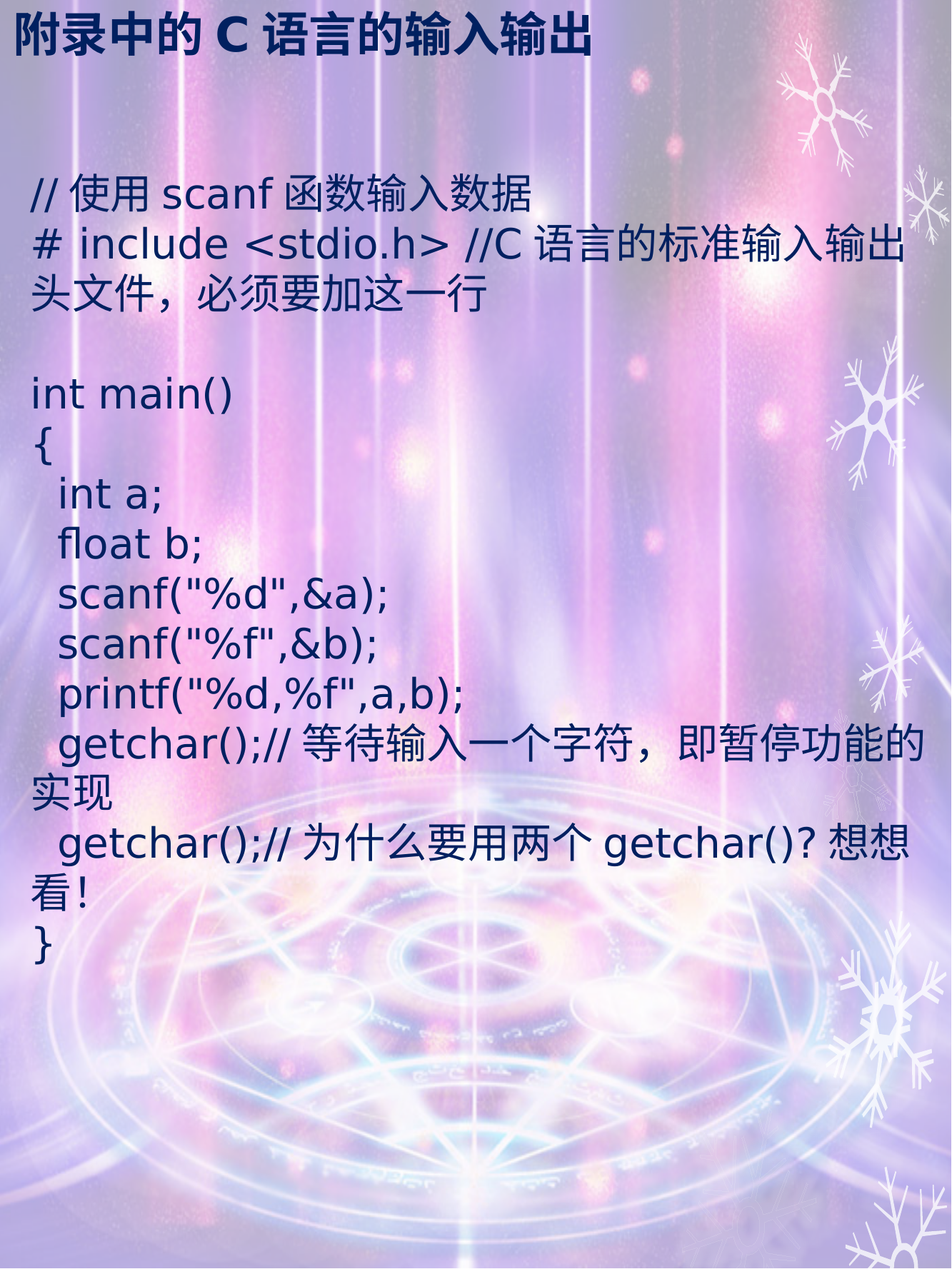

# 附录中的C语言的输入输出
//使用scanf函数输入数据
# include <stdio.h> //C语言的标准输入输出头文件，必须要加这一行

int main()
{
  int a;
  float b;
  scanf("%d",&a);
  scanf("%f",&b);
  printf("%d,%f",a,b);
  getchar();//等待输入一个字符，即暂停功能的实现
  getchar();//为什么要用两个getchar()?想想看！
}